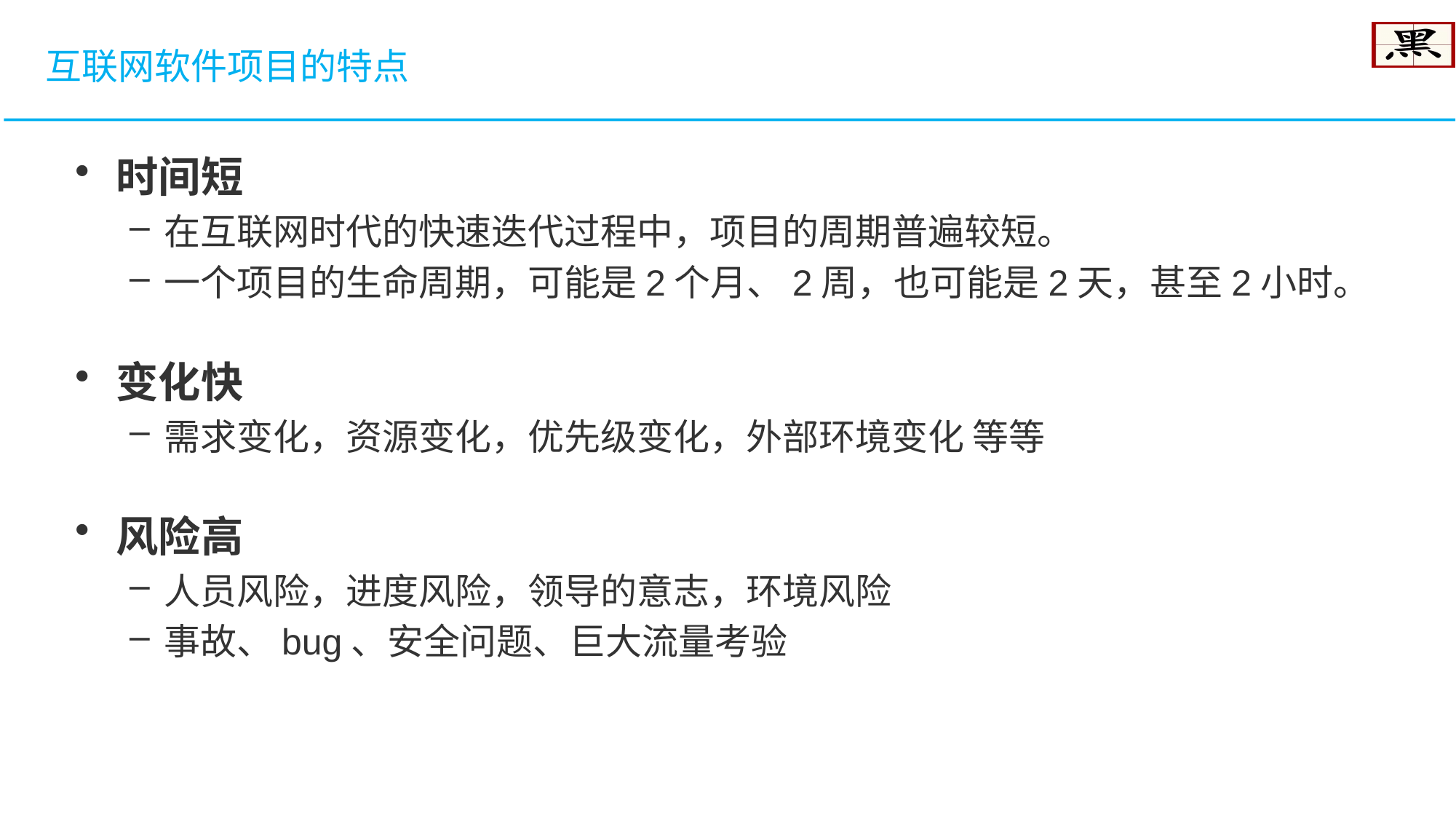

互联网软件项目的特点
时间短
在互联网时代的快速迭代过程中，项目的周期普遍较短。
一个项目的生命周期，可能是2个月、2周，也可能是2天，甚至2小时。
变化快
需求变化，资源变化，优先级变化，外部环境变化 等等
风险高
人员风险，进度风险，领导的意志，环境风险
事故、bug、安全问题、巨大流量考验